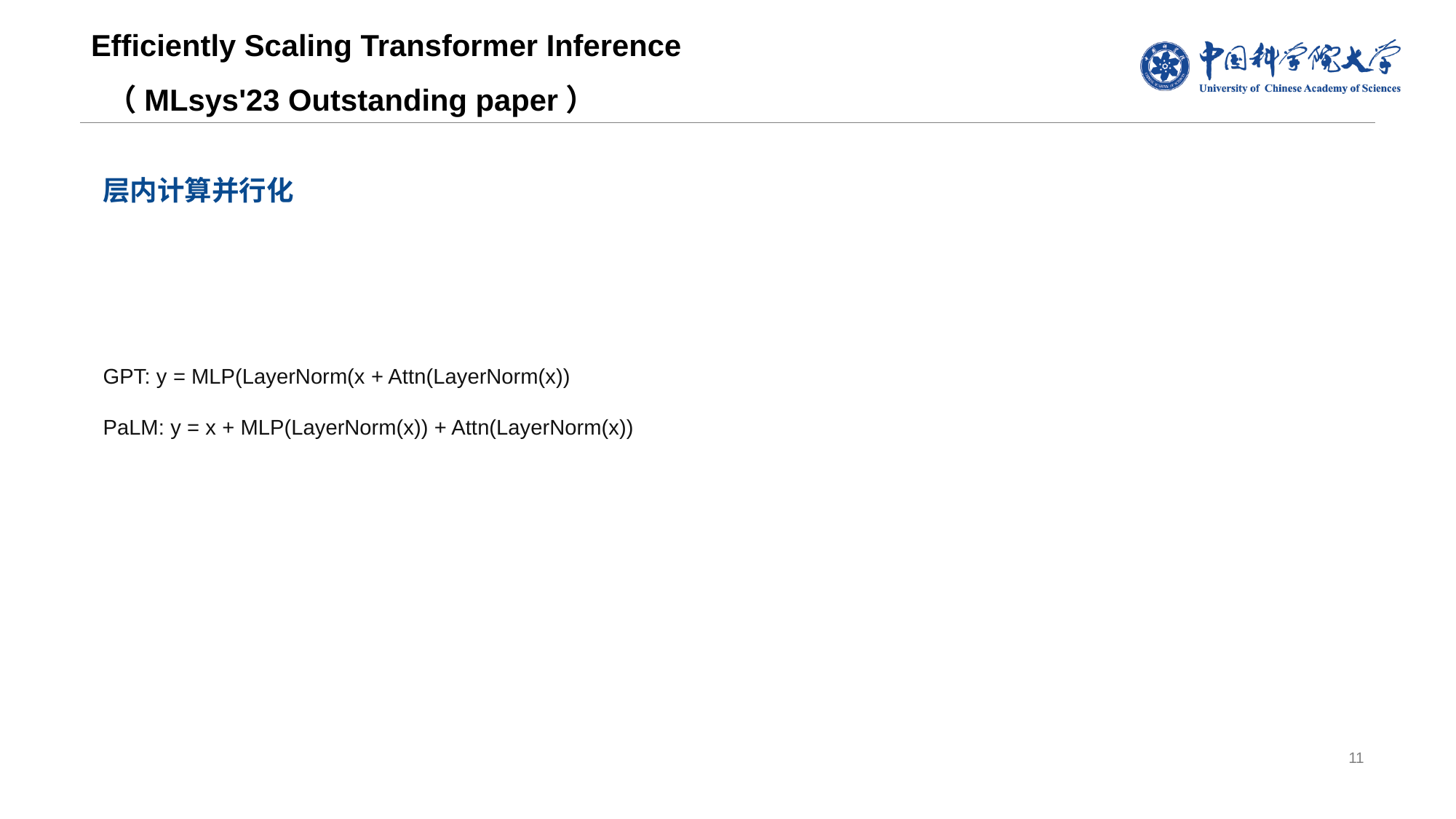

# Efficiently Scaling Transformer Inference （MLsys'23 Outstanding paper）
层内计算并行化

GPT: y = MLP(LayerNorm(x + Attn(LayerNorm(x))

PaLM: y = x + MLP(LayerNorm(x)) + Attn(LayerNorm(x))
11